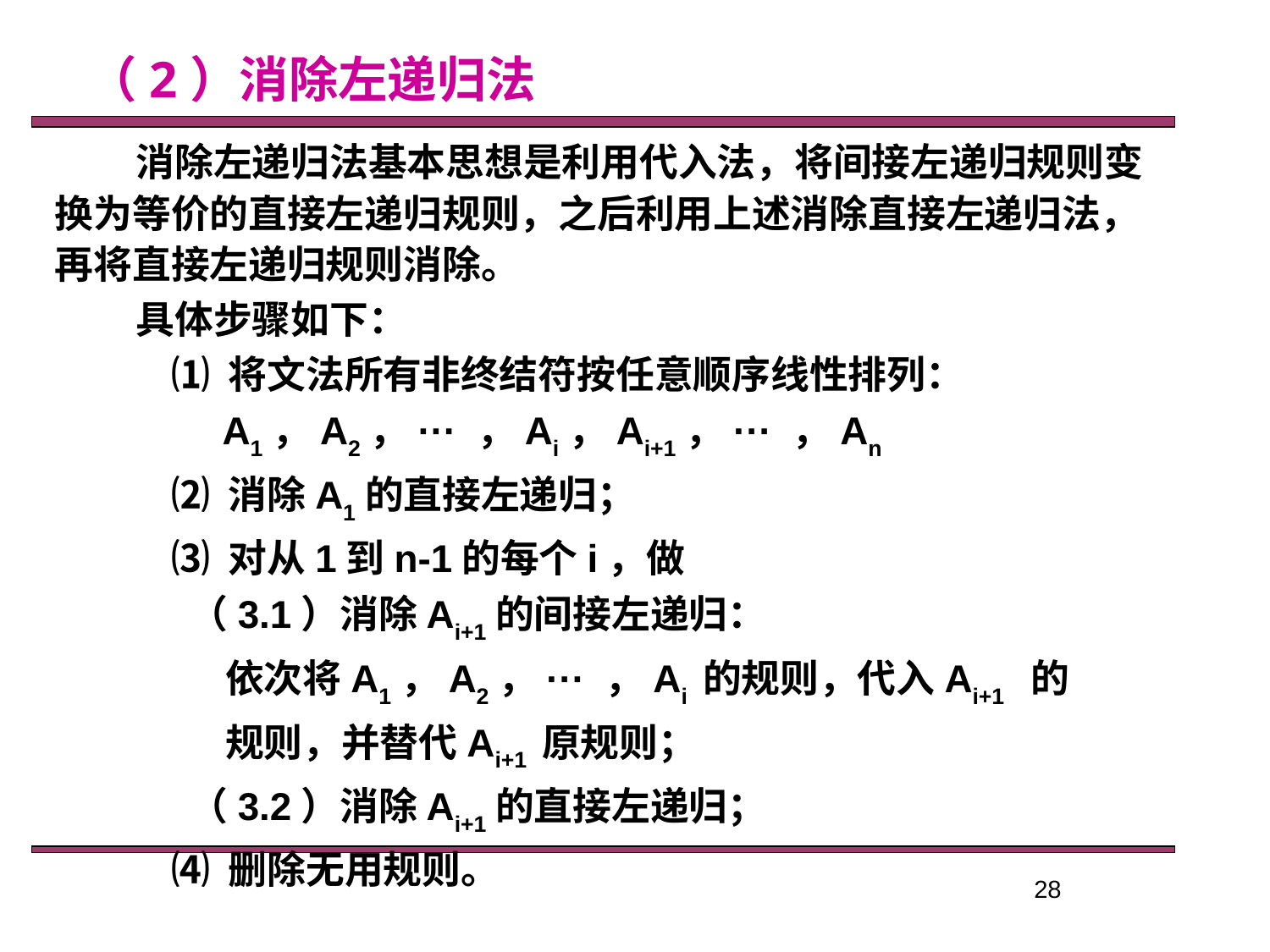

（2）消除左递归法
消除左递归法基本思想是利用代入法，将间接左递归规则变换为等价的直接左递归规则，之后利用上述消除直接左递归法，再将直接左递归规则消除。
具体步骤如下：
    ⑴ 将文法所有非终结符按任意顺序线性排列：
        A1，A2，··· ，Ai，Ai+1，··· ，An
    ⑵ 消除A1的直接左递归；
    ⑶ 对从1到n-1的每个i，做
     （3.1）消除Ai+1的间接左递归：
         依次将A1，A2，··· ，Ai 的规则，代入Ai+1  的
         规则，并替代Ai+1 原规则；
     （3.2）消除Ai+1的直接左递归；
    ⑷ 删除无用规则。

28